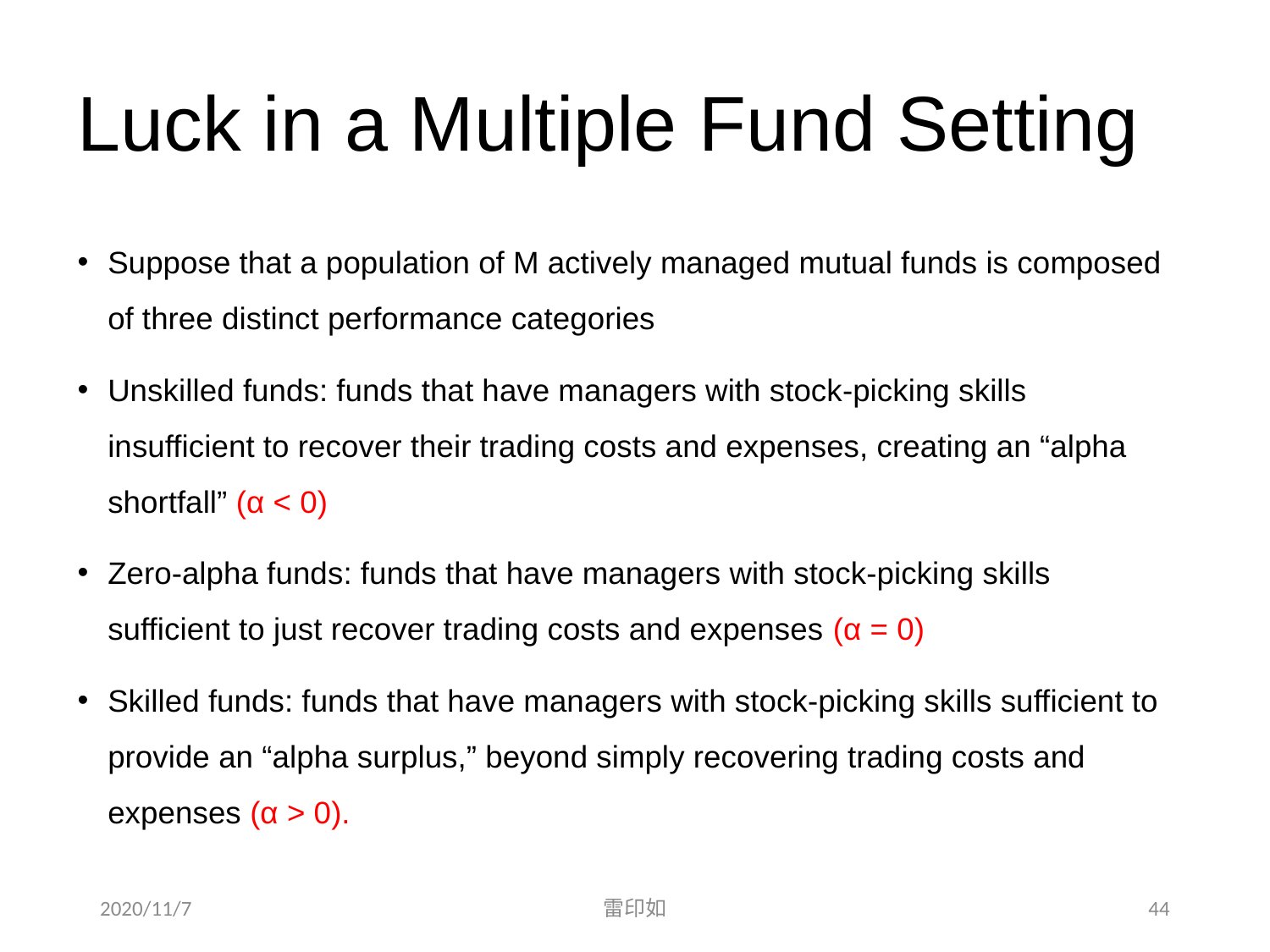

# Luck in a Multiple Fund Setting
Suppose that a population of M actively managed mutual funds is composed of three distinct performance categories
Unskilled funds: funds that have managers with stock-picking skills insufficient to recover their trading costs and expenses, creating an “alpha shortfall” (α < 0)
Zero-alpha funds: funds that have managers with stock-picking skills sufficient to just recover trading costs and expenses (α = 0)
Skilled funds: funds that have managers with stock-picking skills sufficient to provide an “alpha surplus,” beyond simply recovering trading costs and expenses (α > 0).
2020/11/7
雷印如
44